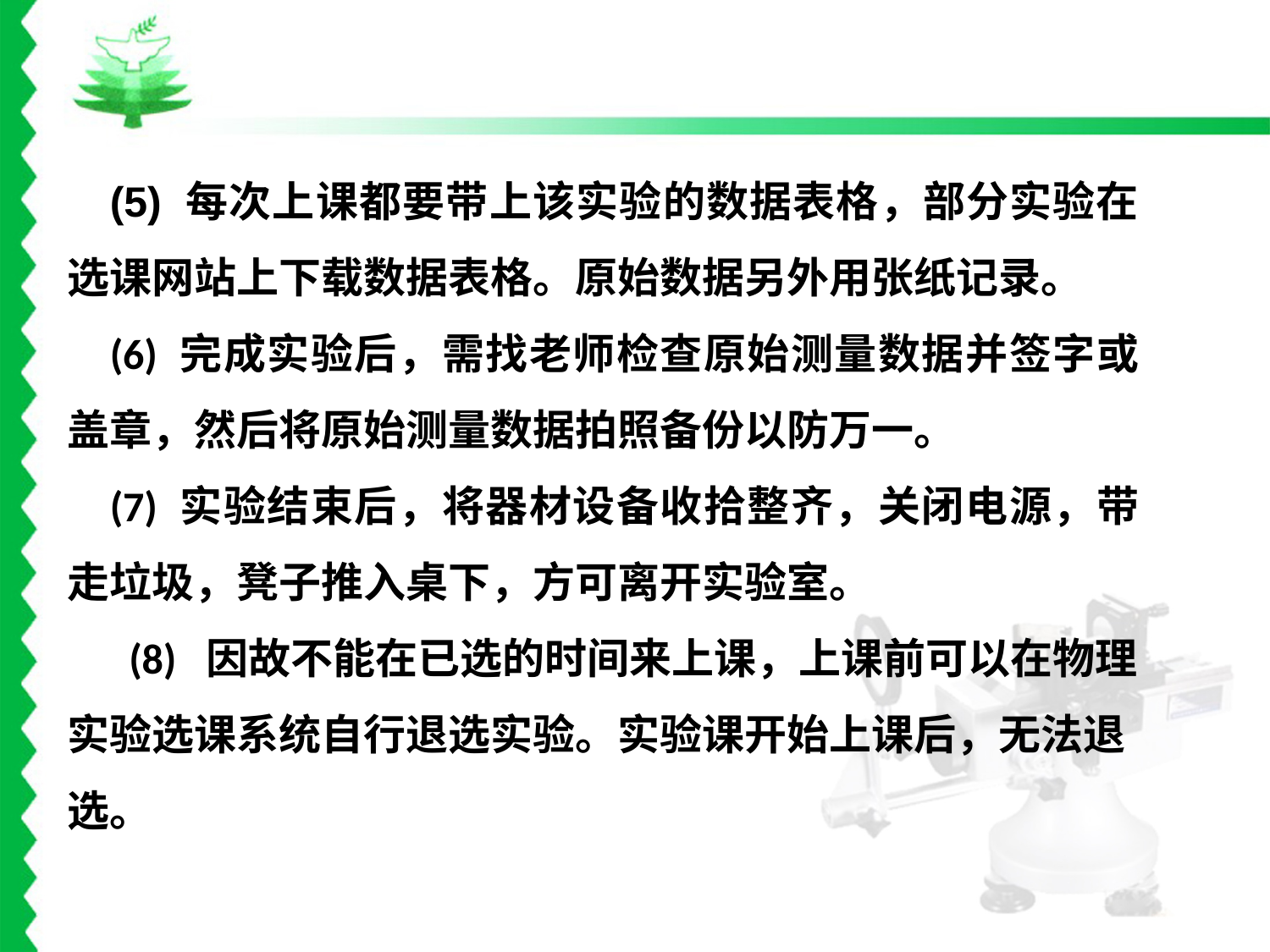

(5) 每次上课都要带上该实验的数据表格，部分实验在选课网站上下载数据表格。原始数据另外用张纸记录。
(6) 完成实验后，需找老师检查原始测量数据并签字或盖章，然后将原始测量数据拍照备份以防万一。
(7) 实验结束后，将器材设备收拾整齐，关闭电源，带走垃圾，凳子推入桌下，方可离开实验室。
  (8)  因故不能在已选的时间来上课，上课前可以在物理实验选课系统自行退选实验。实验课开始上课后，无法退选。